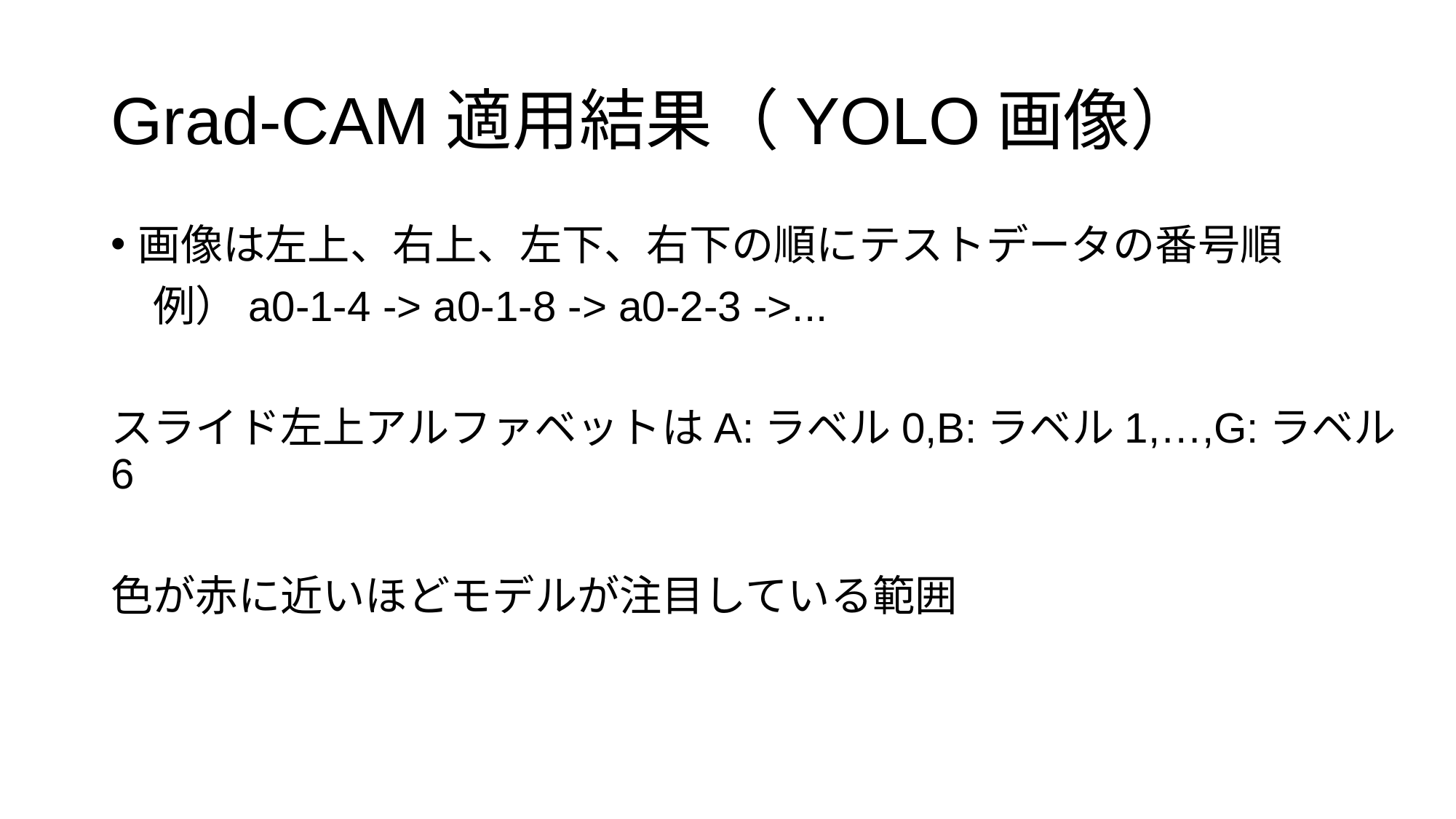

# Grad-CAM適用結果（YOLO画像）
画像は左上、右上、左下、右下の順にテストデータの番号順
　例）a0-1-4 -> a0-1-8 -> a0-2-3 ->...

スライド左上アルファベットはA:ラベル0,B:ラベル1,…,G:ラベル6

色が赤に近いほどモデルが注目している範囲